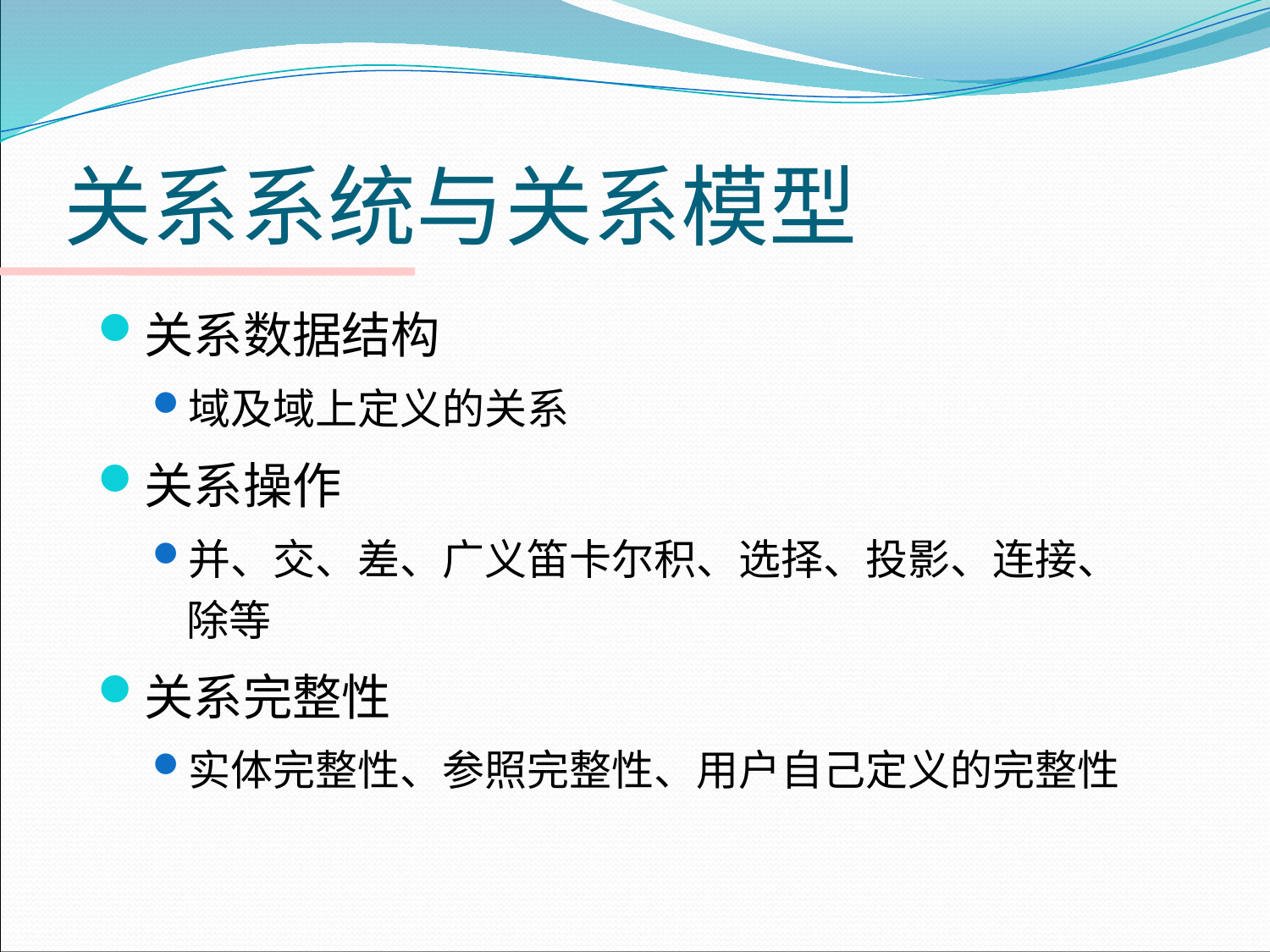

# 关系系统与关系模型
关系数据结构
域及域上定义的关系
关系操作
并、交、差、广义笛卡尔积、选择、投影、连接、除等
关系完整性
实体完整性、参照完整性、用户自己定义的完整性

832